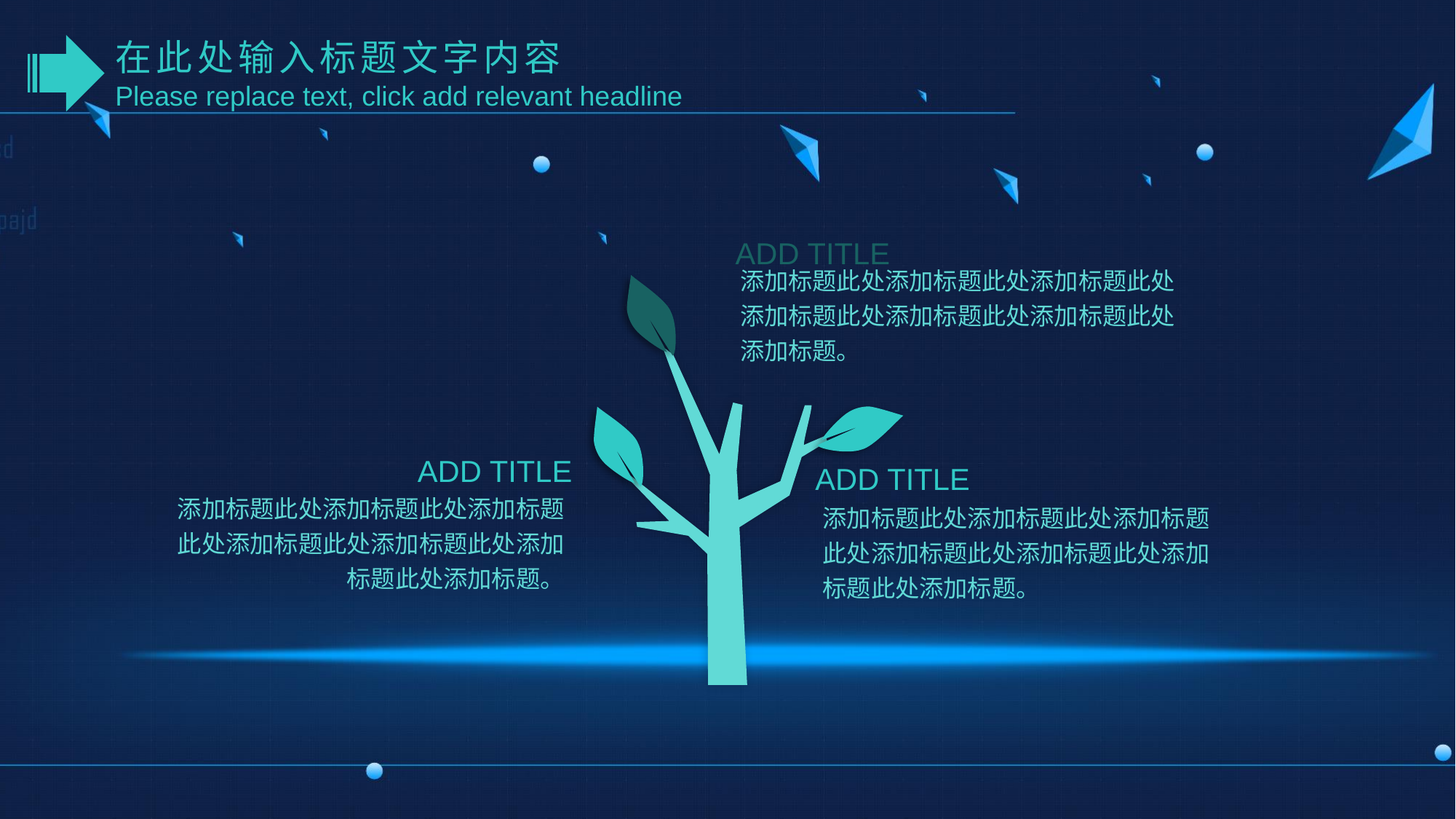

ADD TITLE
添加标题此处添加标题此处添加标题此处添加标题此处添加标题此处添加标题此处添加标题。

ADD TITLE
添加标题此处添加标题此处添加标题此处添加标题此处添加标题此处添加标题此处添加标题。
ADD TITLE
添加标题此处添加标题此处添加标题此处添加标题此处添加标题此处添加标题此处添加标题。